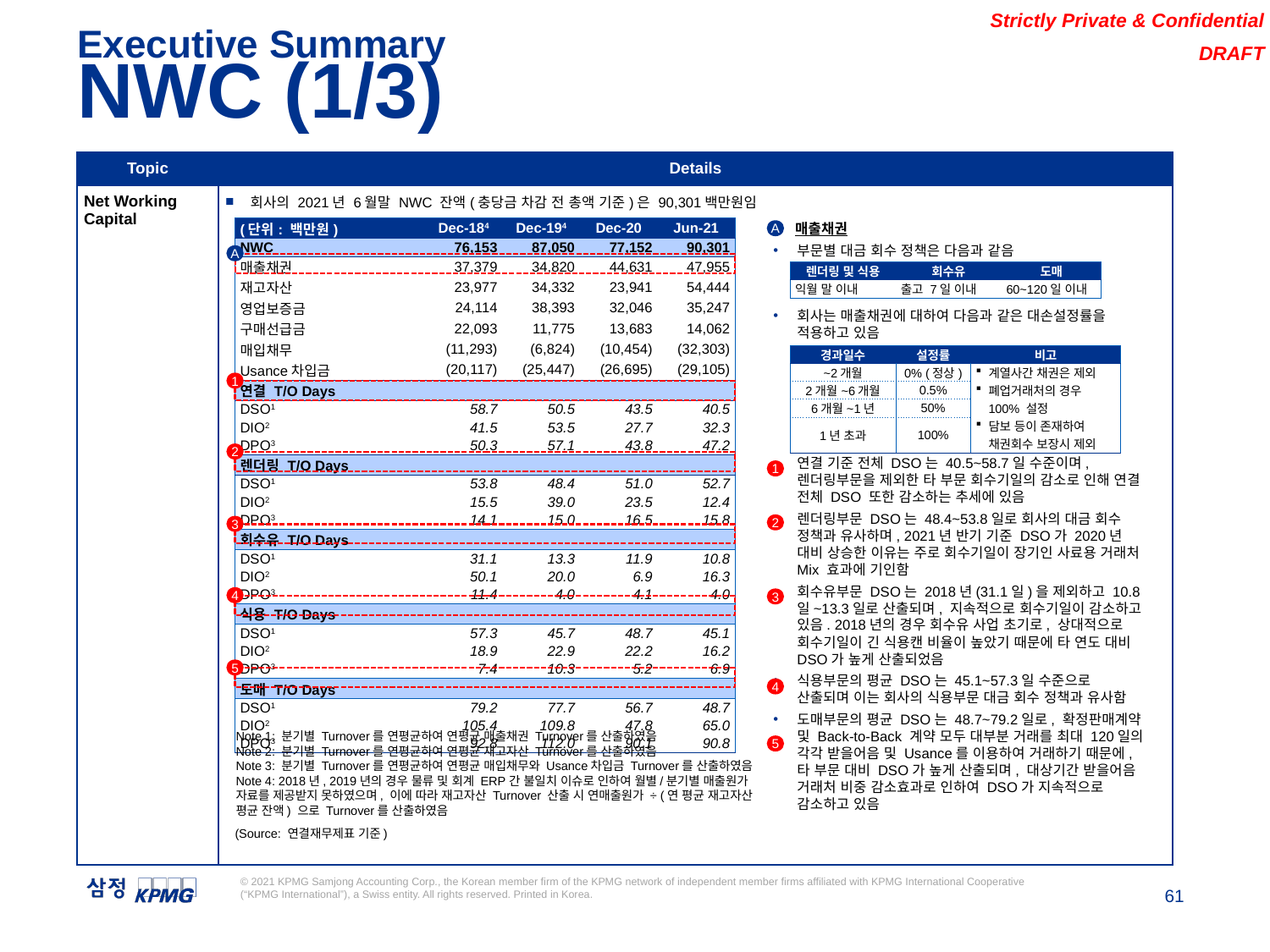

Executive Summary
NWC (1/3)
| Topic | Details |
| --- | --- |
| Net Working Capital | 회사의 2021년 6월말 NWC 잔액(충당금 차감 전 총액 기준)은 90,301백만원임 |
매출채권
부문별 대금 회수 정책은 다음과 같음

회사는 매출채권에 대하여 다음과 같은 대손설정률을 적용하고 있음

연결 기준 전체 DSO는 40.5~58.7일 수준이며, 렌더링부문을 제외한 타 부문 회수기일의 감소로 인해 연결 전체 DSO 또한 감소하는 추세에 있음
렌더링부문 DSO는 48.4~53.8일로 회사의 대금 회수 정책과 유사하며, 2021년 반기 기준 DSO가 2020년 대비 상승한 이유는 주로 회수기일이 장기인 사료용 거래처 Mix 효과에 기인함
회수유부문 DSO는 2018년(31.1일)을 제외하고 10.8일~13.3일로 산출되며, 지속적으로 회수기일이 감소하고 있음. 2018년의 경우 회수유 사업 초기로, 상대적으로 회수기일이 긴 식용캔 비율이 높았기 때문에 타 연도 대비 DSO가 높게 산출되었음
식용부문의 평균 DSO는 45.1~57.3일 수준으로 산출되며 이는 회사의 식용부문 대금 회수 정책과 유사함
도매부문의 평균 DSO는 48.7~79.2일로, 확정판매계약 및 Back-to-Back 계약 모두 대부분 거래를 최대 120일의 각각 받을어음 및 Usance를 이용하여 거래하기 때문에, 타 부문 대비 DSO가 높게 산출되며, 대상기간 받을어음 거래처 비중 감소효과로 인하여 DSO가 지속적으로 감소하고 있음

| (단위: 백만원) | Dec-184 | Dec-194 | Dec-20 | Jun-21 |
| --- | --- | --- | --- | --- |
| NWC | 76,153 | 87,050 | 77,152 | 90,301 |
| 매출채권 | 37,379 | 34,820 | 44,631 | 47,955 |
| 재고자산 | 23,977 | 34,332 | 23,941 | 54,444 |
| 영업보증금 | 24,114 | 38,393 | 32,046 | 35,247 |
| 구매선급금 | 22,093 | 11,775 | 13,683 | 14,062 |
| 매입채무 | (11,293) | (6,824) | (10,454) | (32,303) |
| Usance차입금 | (20,117) | (25,447) | (26,695) | (29,105) |
| 연결 T/O Days |  |  |  |  |
| DSO1 | 58.7 | 50.5 | 43.5 | 40.5 |
| DIO2 | 41.5 | 53.5 | 27.7 | 32.3 |
| DPO3 | 50.3 | 57.1 | 43.8 | 47.2 |
| 렌더링 T/O Days |  |  |  |  |
| DSO1 | 53.8 | 48.4 | 51.0 | 52.7 |
| DIO2 | 15.5 | 39.0 | 23.5 | 12.4 |
| DPO3 | 14.1 | 15.0 | 16.5 | 15.8 |
| 회수유 T/O Days |  |  |  |  |
| DSO1 | 31.1 | 13.3 | 11.9 | 10.8 |
| DIO2 | 50.1 | 20.0 | 6.9 | 16.3 |
| DPO3 | 11.4 | 4.0 | 4.1 | 4.0 |
| 식용 T/O Days |  |  |  |  |
| DSO1 | 57.3 | 45.7 | 48.7 | 45.1 |
| DIO2 | 18.9 | 22.9 | 22.2 | 16.2 |
| DPO3 | 7.4 | 10.3 | 5.2 | 6.9 |
| 도매 T/O Days |  |  |  |  |
| DSO1 | 79.2 | 77.7 | 56.7 | 48.7 |
| DIO2 | 105.4 | 109.8 | 47.8 | 65.0 |
| DPO3 | 92.8 | 112.0 | 90.1 | 90.8 |
A
A

| 렌더링 및 식용 | 회수유 | 도매 |
| --- | --- | --- |
| 익월 말 이내 | 출고 7일 이내 | 60~120일 이내 |
| 경과일수 | 설정률 | 비고 |
| --- | --- | --- |
| ~2개월 | 0% (정상) | 계열사간 채권은 제외 폐업거래처의 경우 100% 설정 담보 등이 존재하여 채권회수 보장시 제외 |
| 2개월~6개월 | 0.5% |  |
| 6개월~1년 | 50% |  |
| 1년 초과 | 100% |  |
1

2

1
2
3

4
3

5

4
Note 1: 분기별 Turnover를 연평균하여 연평균 매출채권 Turnover를 산출하였음
Note 2: 분기별 Turnover를 연평균하여 연평균 재고자산 Turnover를 산출하였음
Note 3: 분기별 Turnover를 연평균하여 연평균 매입채무와 Usance차입금 Turnover를 산출하였음
Note 4: 2018년, 2019년의 경우 물류 및 회계 ERP간 불일치 이슈로 인하여 월별/분기별 매출원가 자료를 제공받지 못하였으며, 이에 따라 재고자산 Turnover 산출 시 연매출원가 ÷ (연 평균 재고자산 평균 잔액) 으로 Turnover를 산출하였음
5
(Source: 연결재무제표 기준)